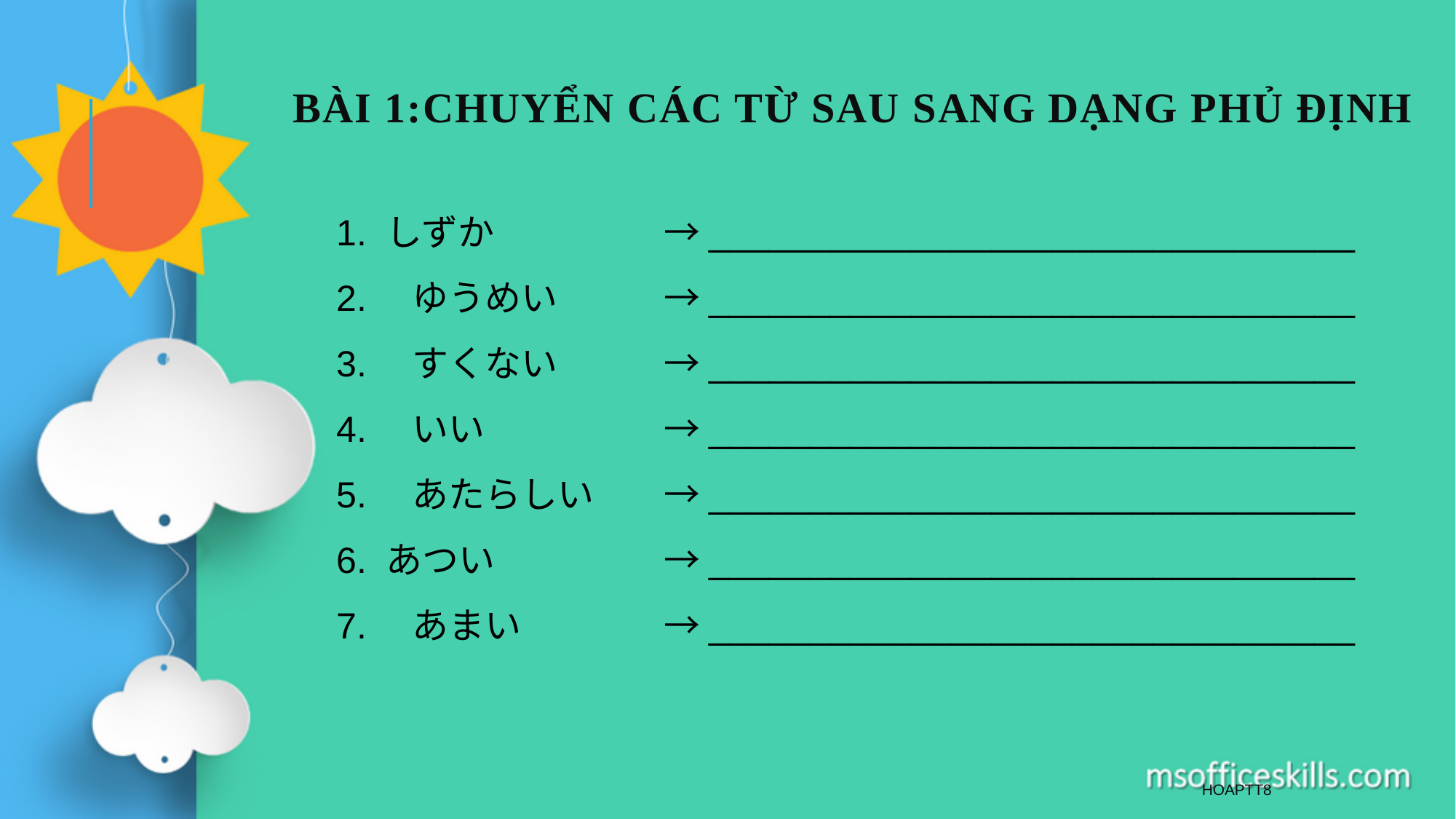

# bài 1:Chuyển các từ sau sang dạng PHỦ ĐỊNH
1. しずか　		→­­­­­­­­­­­­________________________________
2.　ゆうめい	→­­­­­­­­­­­­________________________________
3.　すくない	→­­­­­­­­­­­­________________________________
4.　いい		→­­­­­­­­­­­­________________________________
5.　あたらしい	→­­­­­­­­­­­­________________________________
6. あつい　		→­­­­­­­­­­­­________________________________
7.　あまい		→­­­­­­­­­­­­________________________________

hoaptt8